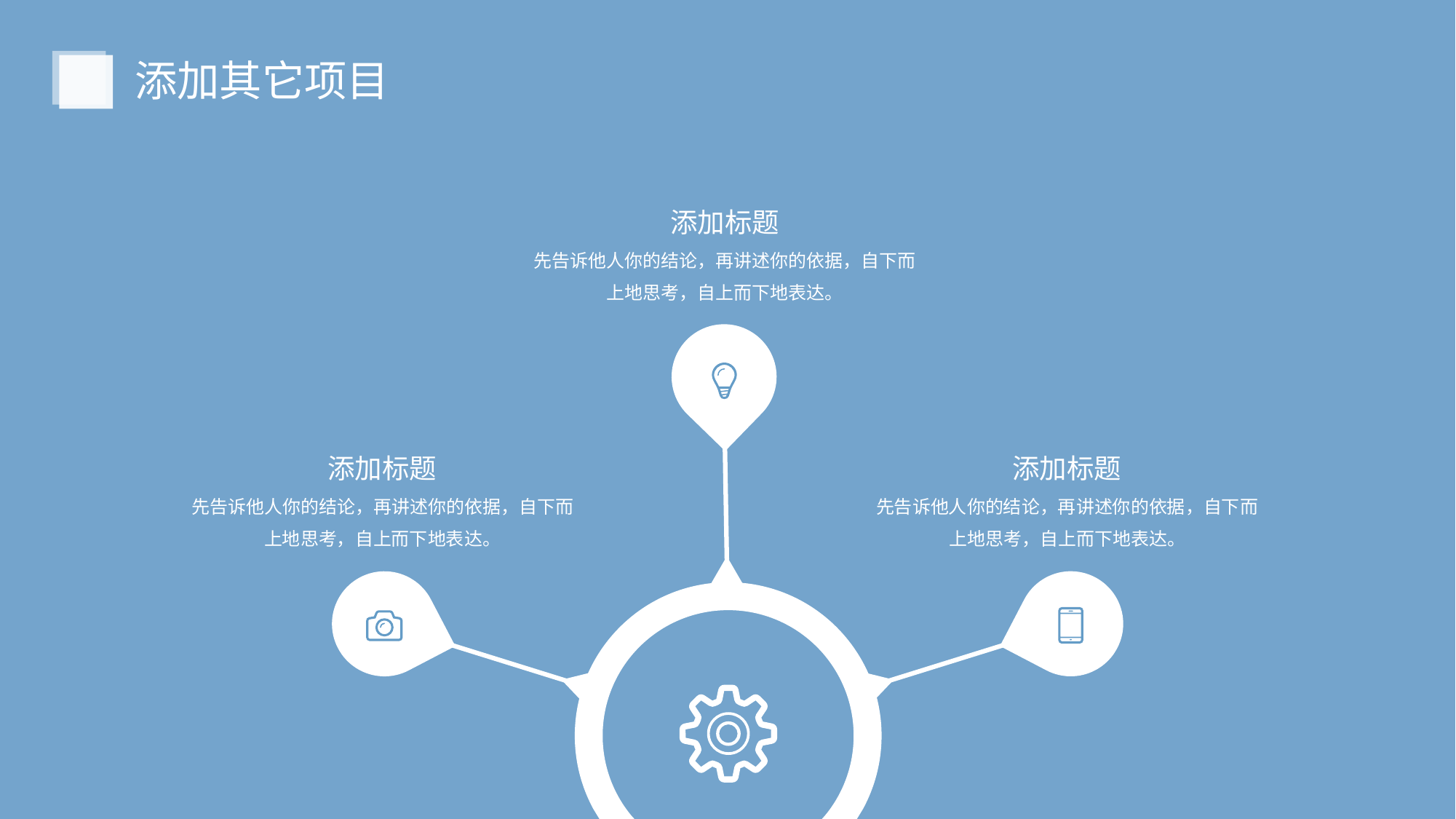

添加其它项目

添加标题
先告诉他人你的结论，再讲述你的依据，自下而上地思考，自上而下地表达。

添加标题
添加标题
先告诉他人你的结论，再讲述你的依据，自下而上地思考，自上而下地表达。
先告诉他人你的结论，再讲述你的依据，自下而上地思考，自上而下地表达。